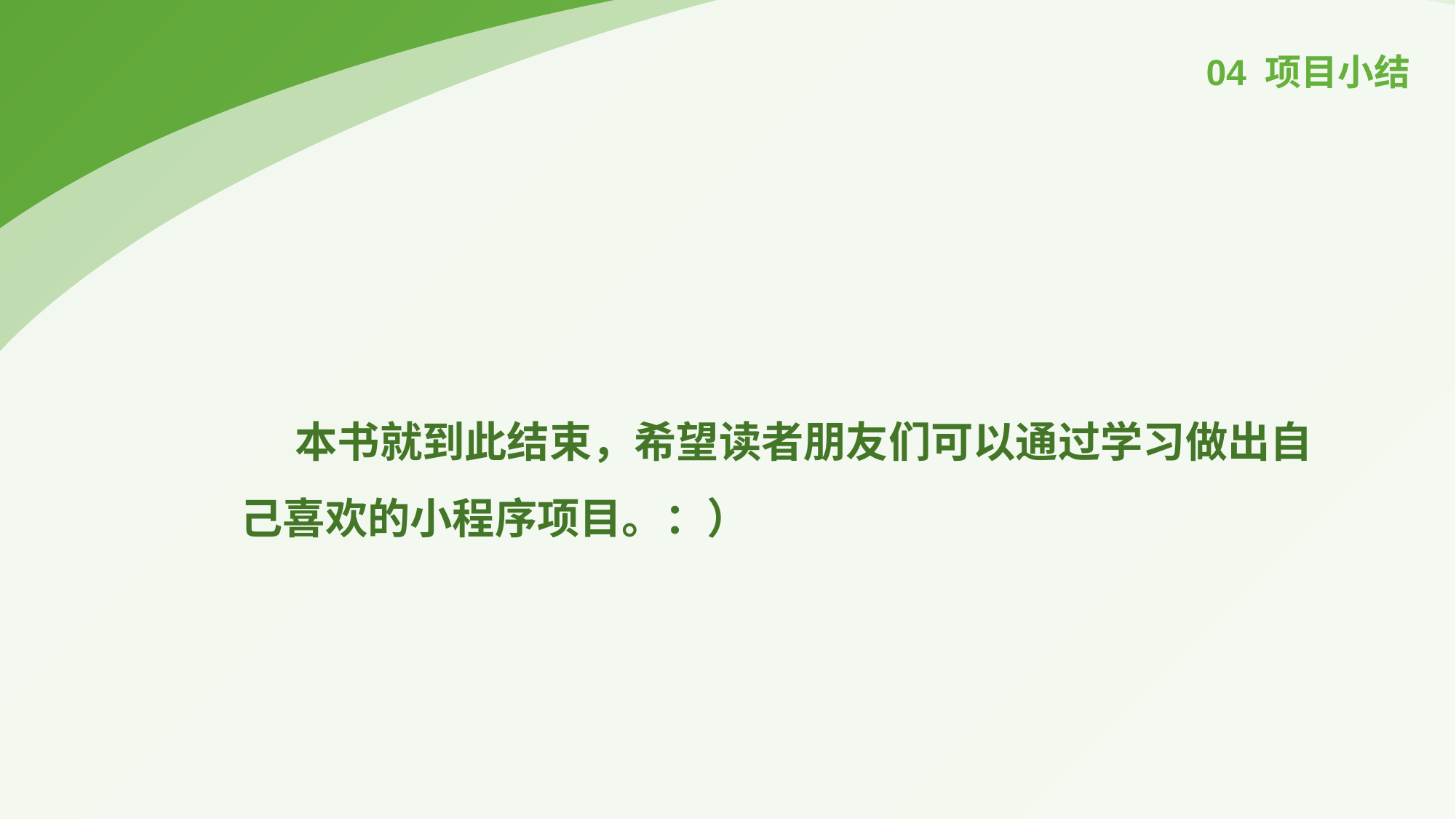

04 项目小结
本书就到此结束，希望读者朋友们可以通过学习做出自己喜欢的小程序项目。：）